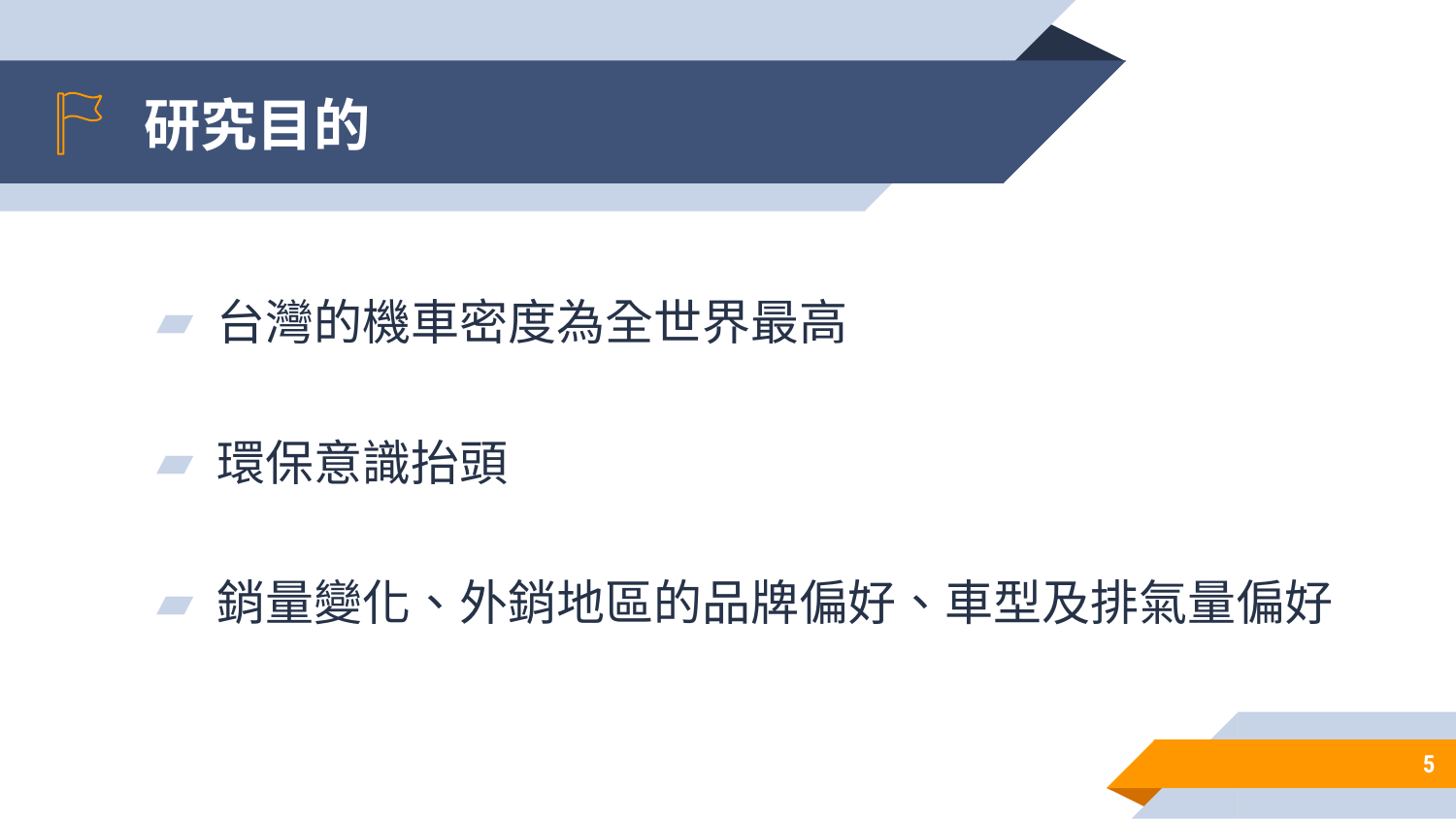

# 研究目的

台灣的機車密度為全世界最高

環保意識抬頭

銷量變化、外銷地區的品牌偏好、車型及排氣量偏好

5